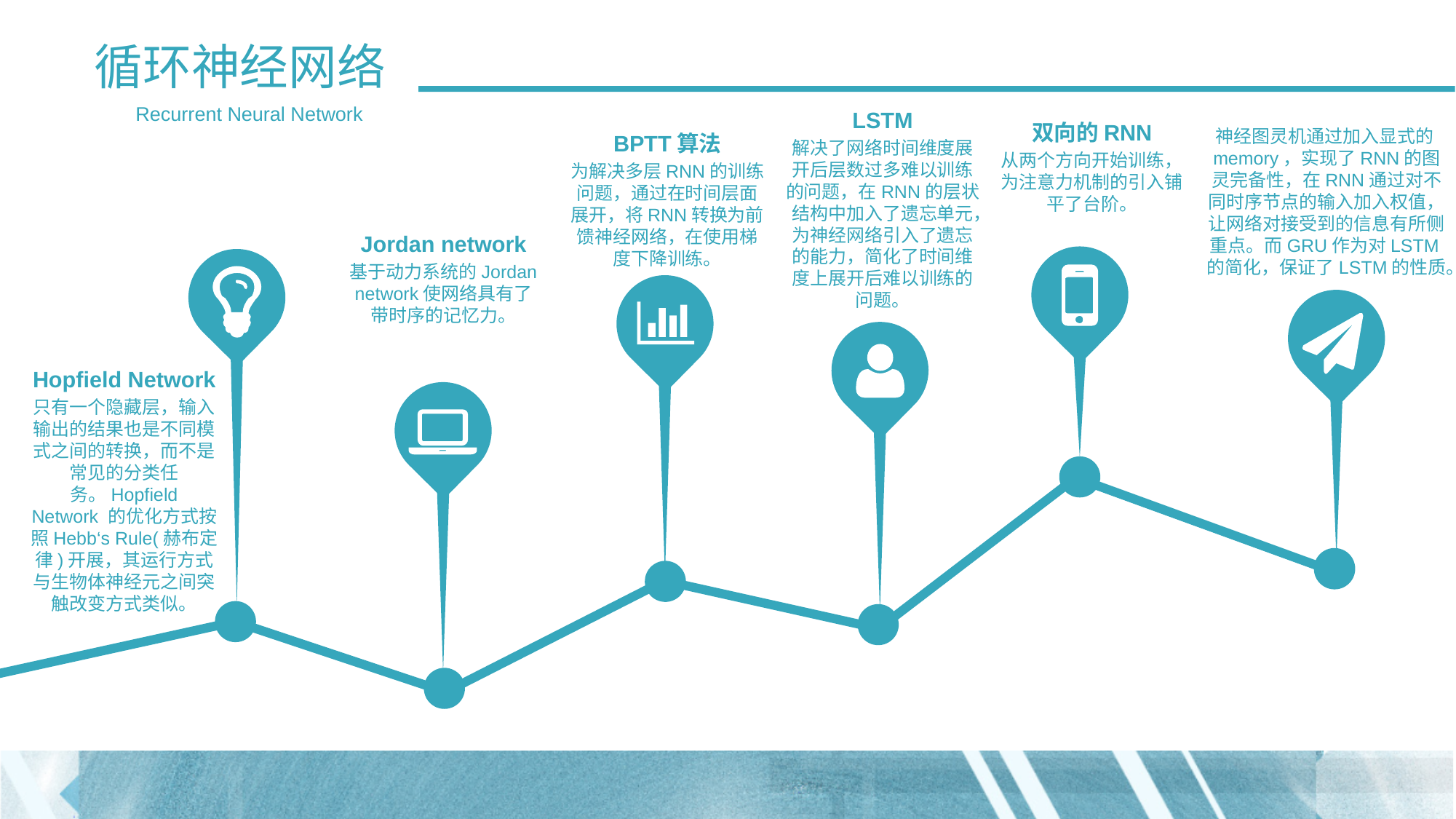

循环神经网络

Recurrent Neural Network
LSTM
解决了网络时间维度展开后层数过多难以训练的问题，在RNN的层状结构中加入了遗忘单元，为神经网络引入了遗忘的能力，简化了时间维度上展开后难以训练的问题。
双向的RNN
从两个方向开始训练，为注意力机制的引入铺平了台阶。
神经图灵机通过加入显式的memory，实现了RNN的图灵完备性，在RNN通过对不同时序节点的输入加入权值，让网络对接受到的信息有所侧重点。而GRU作为对LSTM的简化，保证了LSTM的性质。
BPTT算法
为解决多层RNN的训练问题，通过在时间层面展开，将RNN转换为前馈神经网络，在使用梯度下降训练。
Jordan network
基于动力系统的Jordan network使网络具有了带时序的记忆力。

Hopfield Network
只有一个隐藏层，输入输出的结果也是不同模式之间的转换，而不是常见的分类任务。Hopfield Network 的优化方式按照Hebb‘s Rule(赫布定律)开展，其运行方式与生物体神经元之间突触改变方式类似。